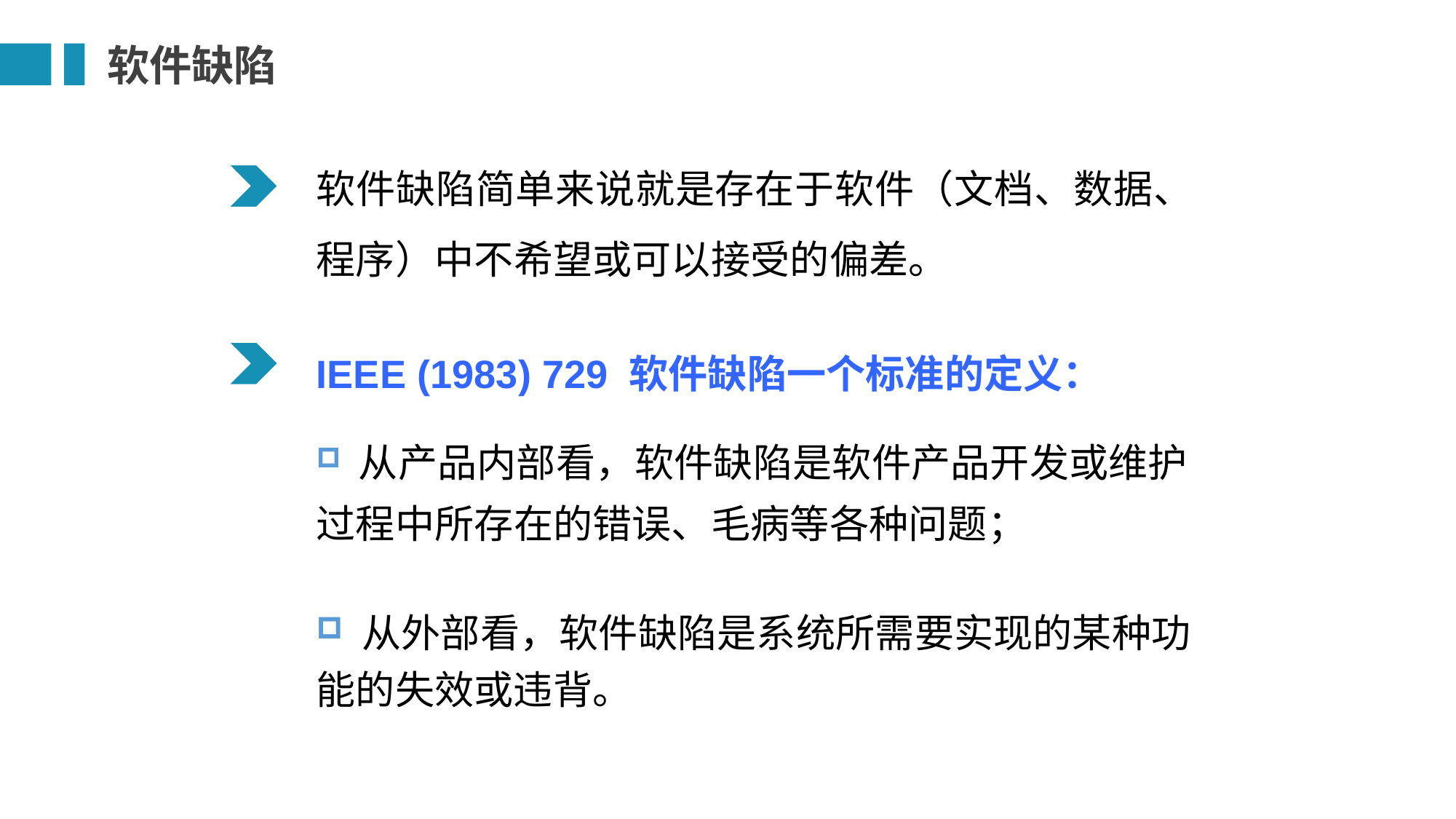

软件缺陷

软件缺陷简单来说就是存在于软件（文档、数据、程序）中不希望或可以接受的偏差。

IEEE (1983) 729 软件缺陷一个标准的定义：
 从产品内部看，软件缺陷是软件产品开发或维护过程中所存在的错误、毛病等各种问题；

 从外部看，软件缺陷是系统所需要实现的某种功能的失效或违背。

29